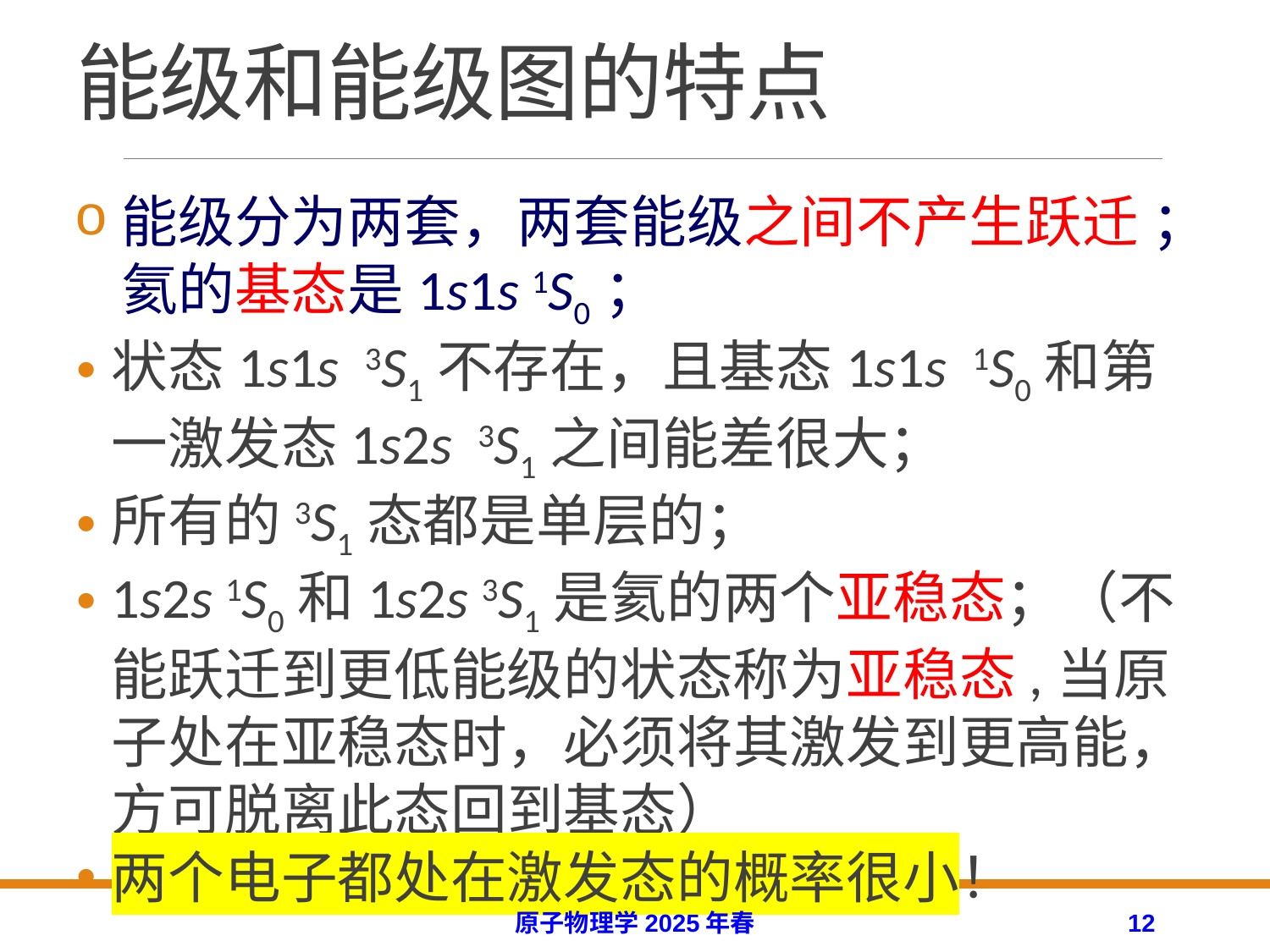

# 能级和能级图的特点
能级分为两套，两套能级之间不产生跃迁 ；氦的基态是1s1s 1S0；
状态1s1s  3S1不存在，且基态1s1s  1S0和第一激发态1s2s  3S1之间能差很大；
所有的3S1态都是单层的；
1s2s 1S0和1s2s 3S1是氦的两个亚稳态；（不能跃迁到更低能级的状态称为亚稳态,当原子处在亚稳态时，必须将其激发到更高能，方可脱离此态回到基态）
两个电子都处在激发态的概率很小！
原子物理学2025年春
12